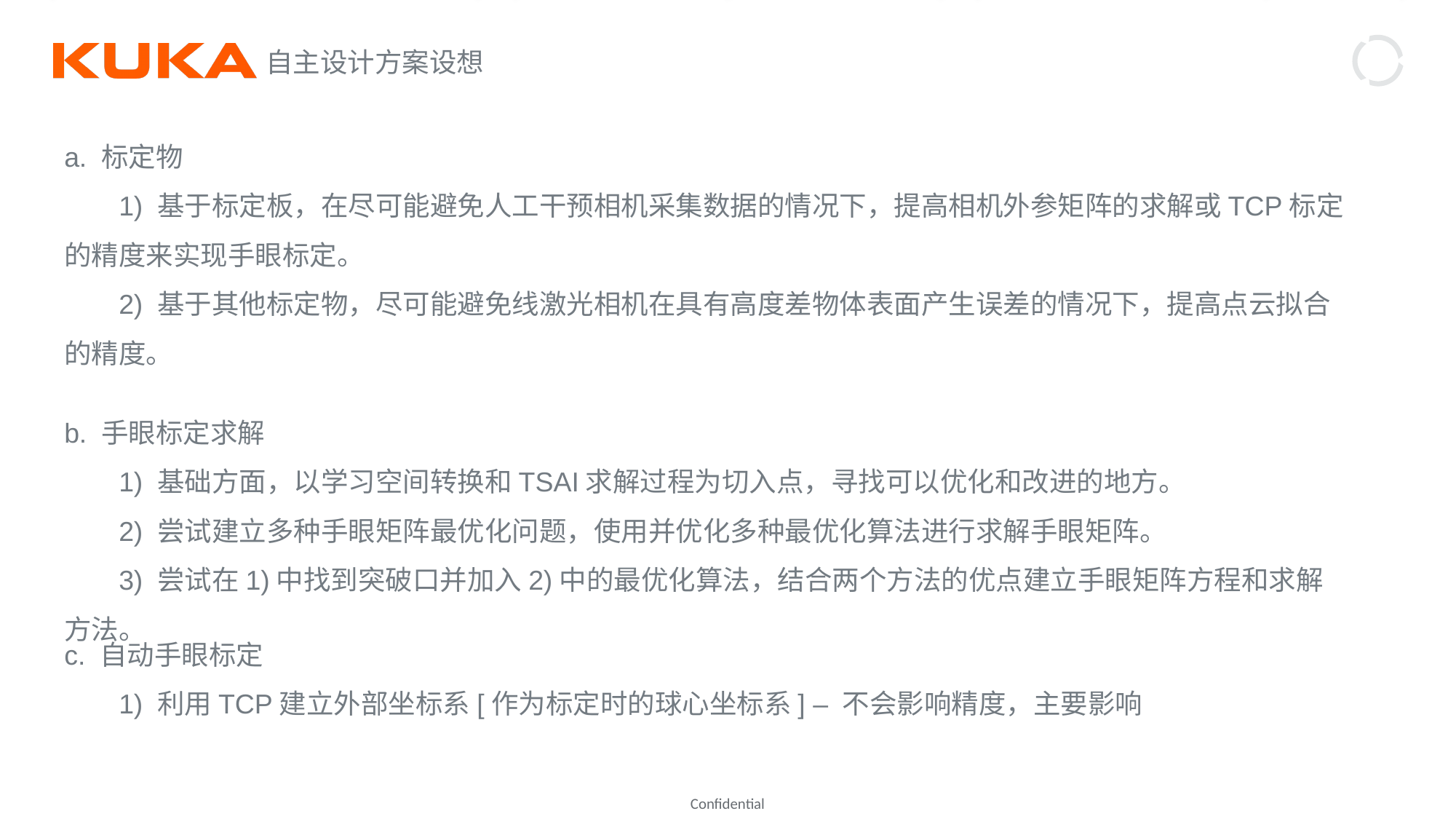

自主设计方案设想

a. 标定物
1) 基于标定板，在尽可能避免人工干预相机采集数据的情况下，提高相机外参矩阵的求解或TCP标定的精度来实现手眼标定。
2) 基于其他标定物，尽可能避免线激光相机在具有高度差物体表面产生误差的情况下，提高点云拟合的精度。

b. 手眼标定求解
1) 基础方面，以学习空间转换和TSAI求解过程为切入点，寻找可以优化和改进的地方。
2) 尝试建立多种手眼矩阵最优化问题，使用并优化多种最优化算法进行求解手眼矩阵。
3) 尝试在1)中找到突破口并加入2)中的最优化算法，结合两个方法的优点建立手眼矩阵方程和求解方法。

c. 自动手眼标定
1) 利用TCP建立外部坐标系[作为标定时的球心坐标系] – 不会影响精度，主要影响